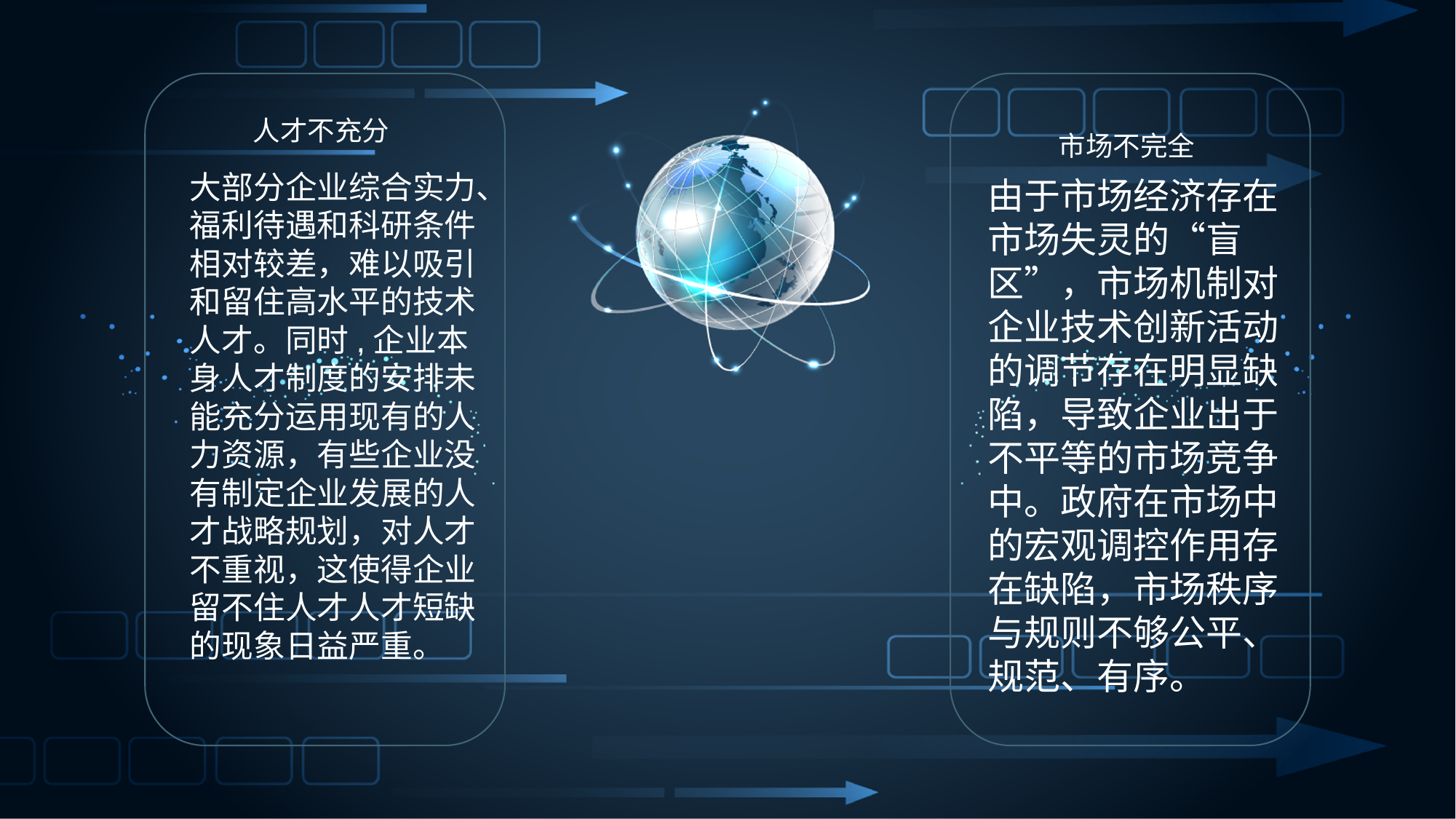

人才不充分
大部分企业综合实力、福利待遇和科研条件相对较差，难以吸引和留住高水平的技术人才。同时,企业本身人才制度的安排未能充分运用现有的人力资源，有些企业没有制定企业发展的人才战略规划，对人才不重视，这使得企业留不住人才人才短缺的现象日益严重。

市场不完全
由于市场经济存在市场失灵的“盲区”，市场机制对企业技术创新活动的调节存在明显缺陷，导致企业出于不平等的市场竞争中。政府在市场中的宏观调控作用存在缺陷，市场秩序与规则不够公平、规范、有序。